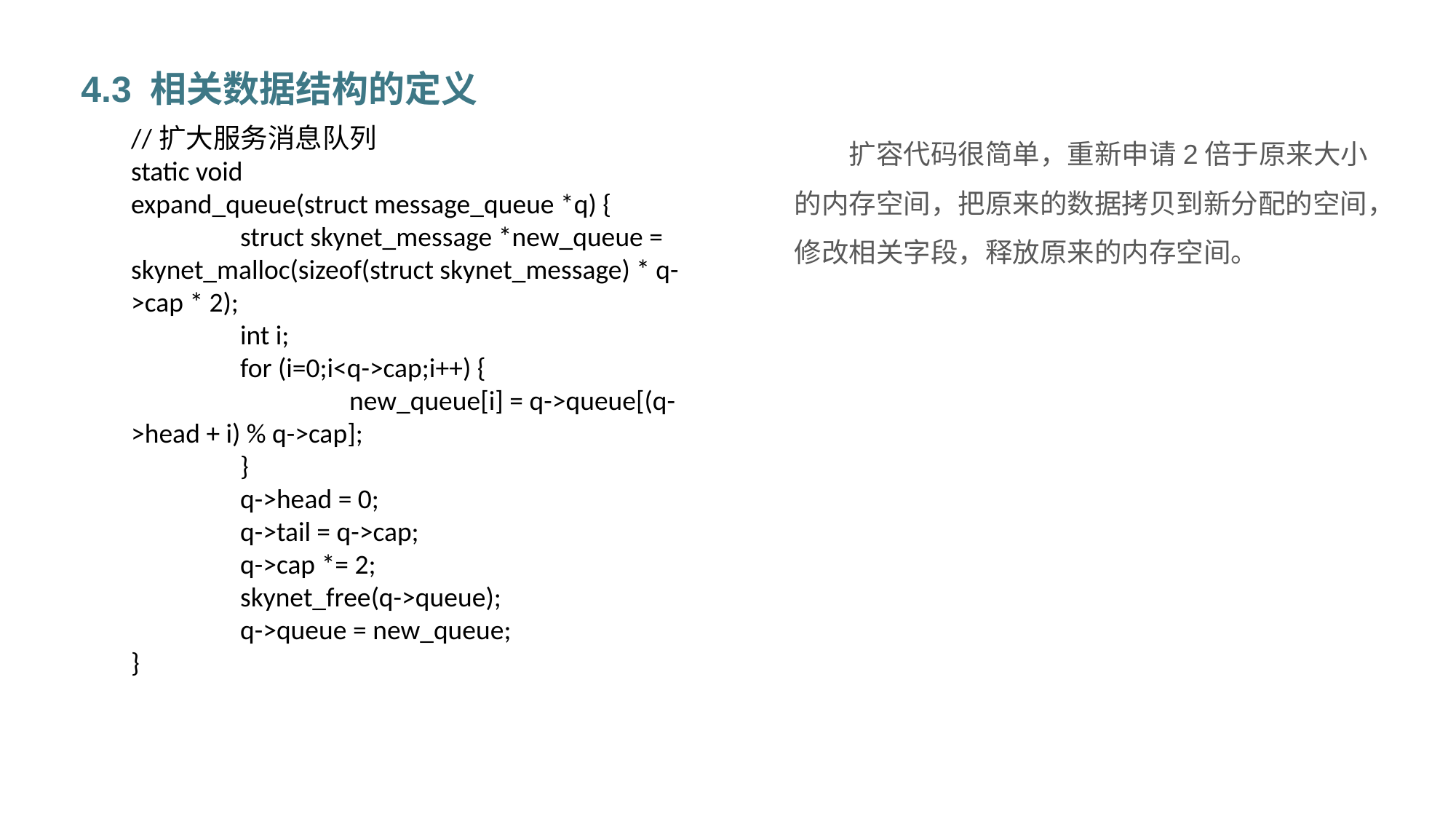

4.3 相关数据结构的定义
//扩大服务消息队列
static void
expand_queue(struct message_queue *q) {
	struct skynet_message *new_queue = skynet_malloc(sizeof(struct skynet_message) * q->cap * 2);
	int i;
	for (i=0;i<q->cap;i++) {
		new_queue[i] = q->queue[(q->head + i) % q->cap];
	}
	q->head = 0;
	q->tail = q->cap;
	q->cap *= 2;
	skynet_free(q->queue);
	q->queue = new_queue;
}

扩容代码很简单，重新申请2倍于原来大小的内存空间，把原来的数据拷贝到新分配的空间，修改相关字段，释放原来的内存空间。